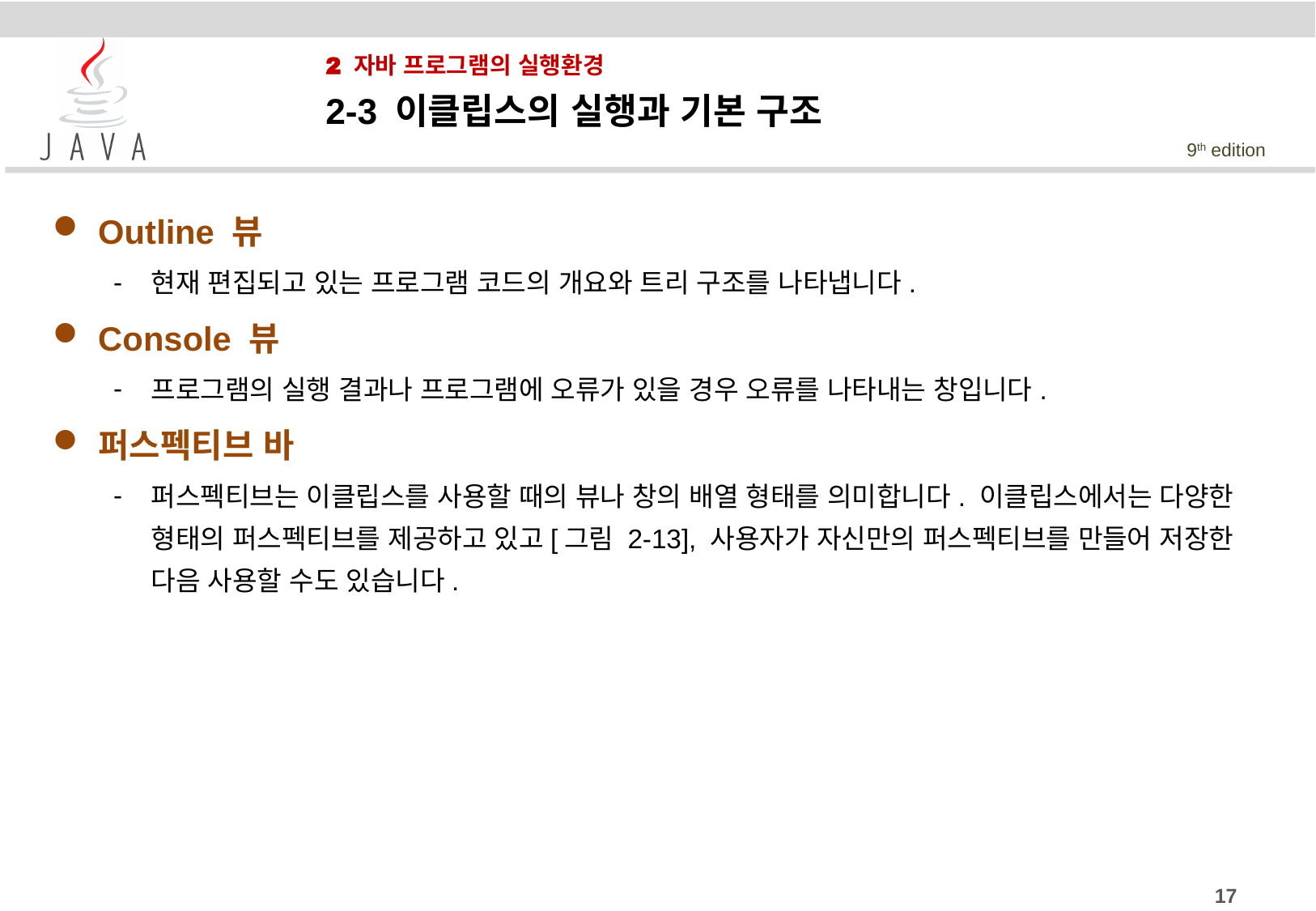

# 2 자바 프로그램의 실행환경
2-3 이클립스의 실행과 기본 구조
Outline 뷰
현재 편집되고 있는 프로그램 코드의 개요와 트리 구조를 나타냅니다.
Console 뷰
프로그램의 실행 결과나 프로그램에 오류가 있을 경우 오류를 나타내는 창입니다.
퍼스펙티브 바
퍼스펙티브는 이클립스를 사용할 때의 뷰나 창의 배열 형태를 의미합니다. 이클립스에서는 다양한 형태의 퍼스펙티브를 제공하고 있고[그림 2-13], 사용자가 자신만의 퍼스펙티브를 만들어 저장한 다음 사용할 수도 있습니다.
17